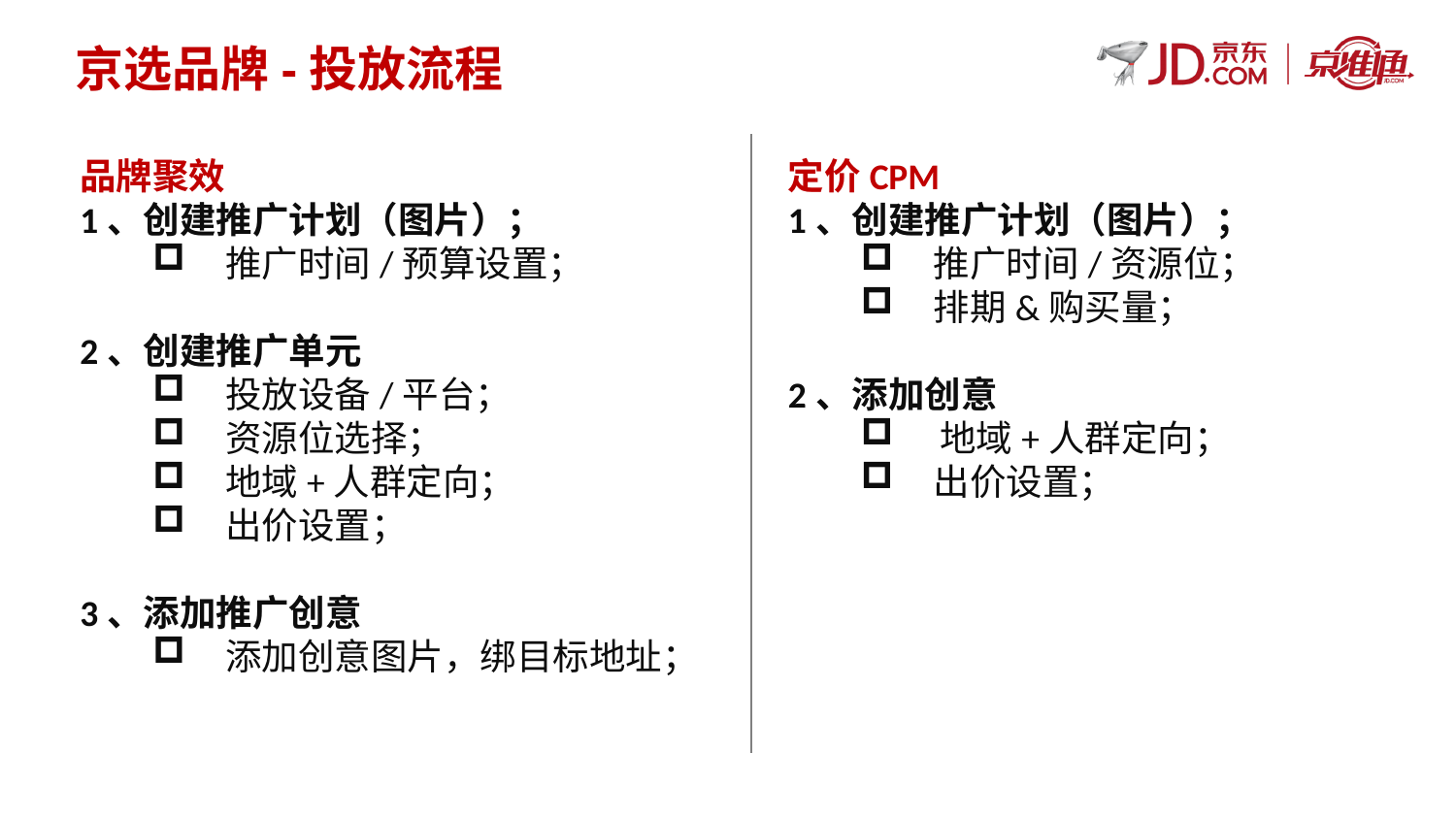

京选品牌-投放流程
品牌聚效
1、创建推广计划（图片）；
推广时间/预算设置；

2、创建推广单元
投放设备/平台；
资源位选择；
地域+人群定向；
出价设置；

3、添加推广创意
添加创意图片，绑目标地址；
定价CPM
1、创建推广计划（图片）；
推广时间/资源位；
排期&购买量；

2、添加创意
   地域+人群定向；
出价设置；